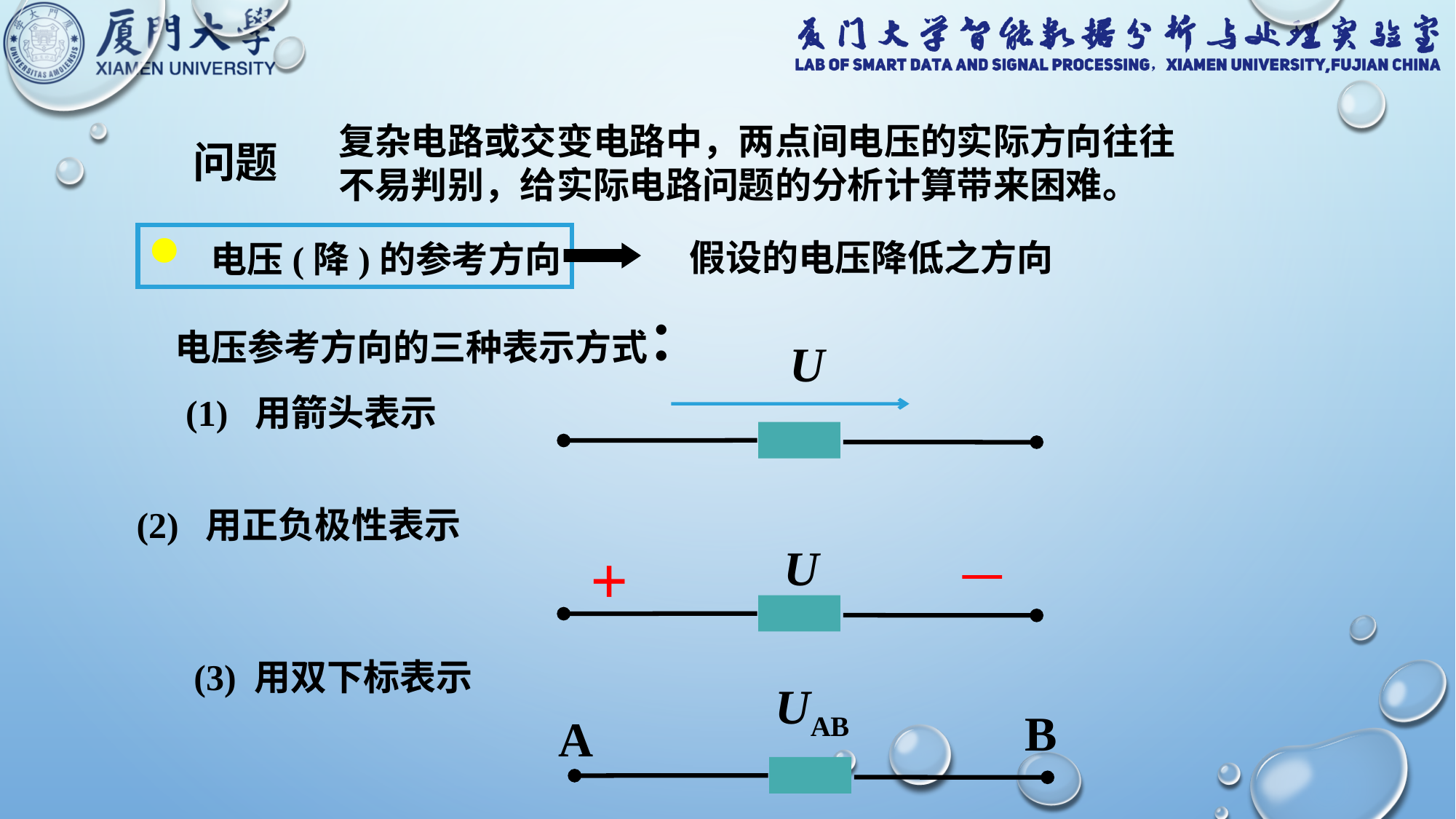

复杂电路或交变电路中，两点间电压的实际方向往往不易判别，给实际电路问题的分析计算带来困难。
问题
 电压(降)的参考方向
假设的电压降低之方向

电压参考方向的三种表示方式：
U
(1)  用箭头表示

(2)  用正负极性表示

+
U

(3) 用双下标表示
UAB
B
A

15